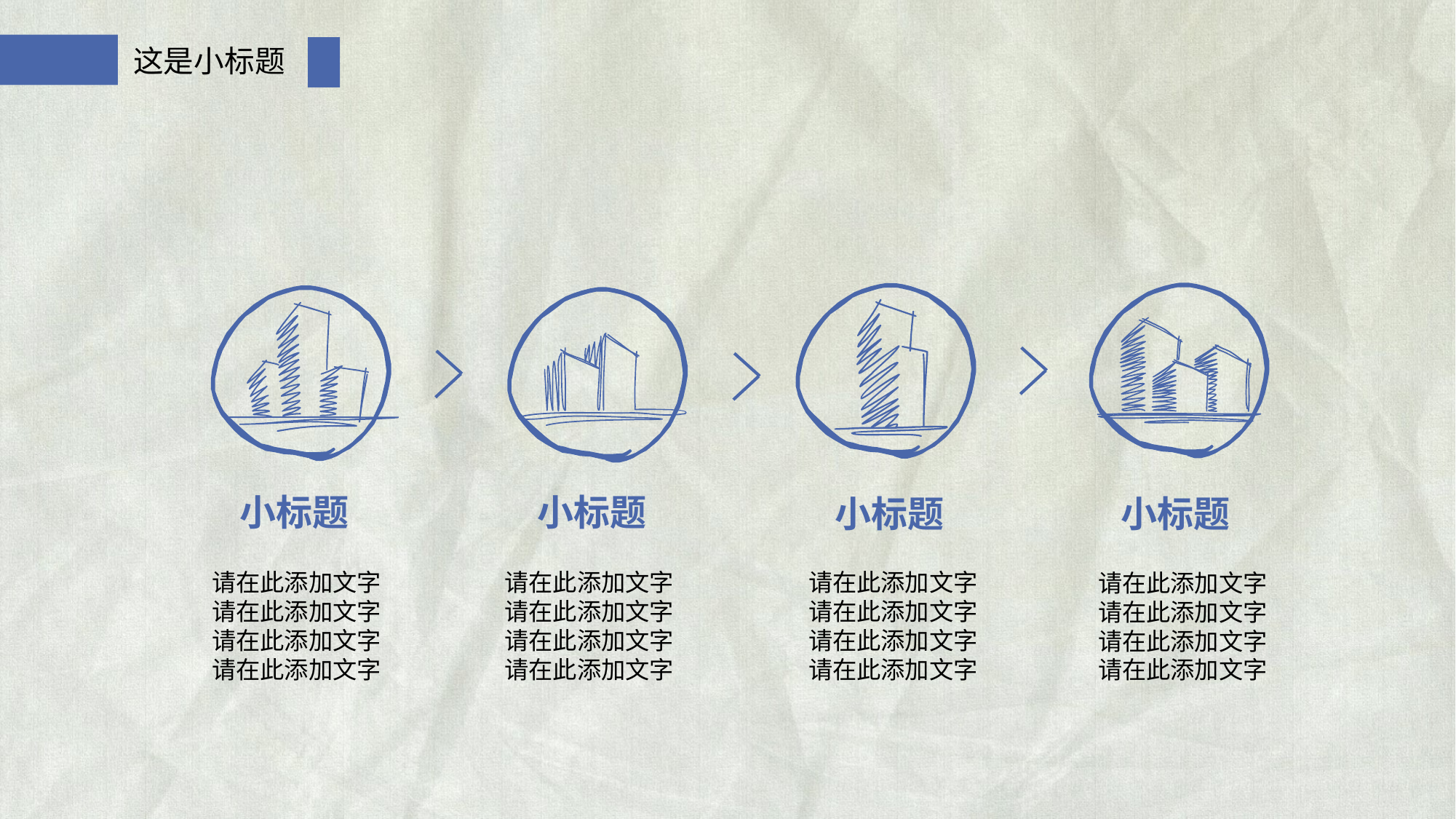

这是小标题

小标题
小标题
小标题
小标题
请在此添加文字请在此添加文字请在此添加文字请在此添加文字
请在此添加文字请在此添加文字请在此添加文字请在此添加文字
请在此添加文字请在此添加文字请在此添加文字请在此添加文字
请在此添加文字请在此添加文字请在此添加文字请在此添加文字